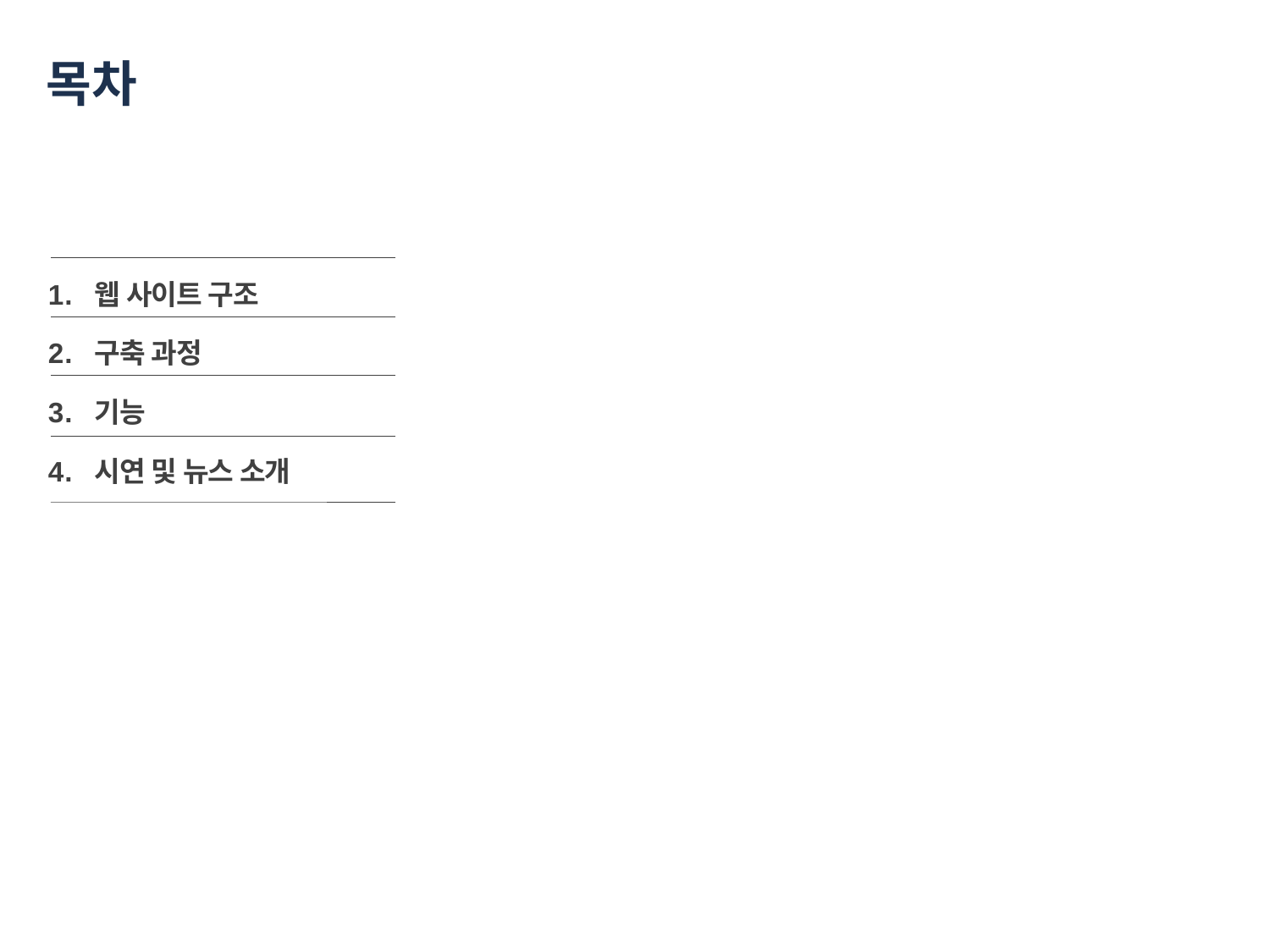

# 목차
웹 사이트 구조
구축 과정
기능
시연 및 뉴스 소개